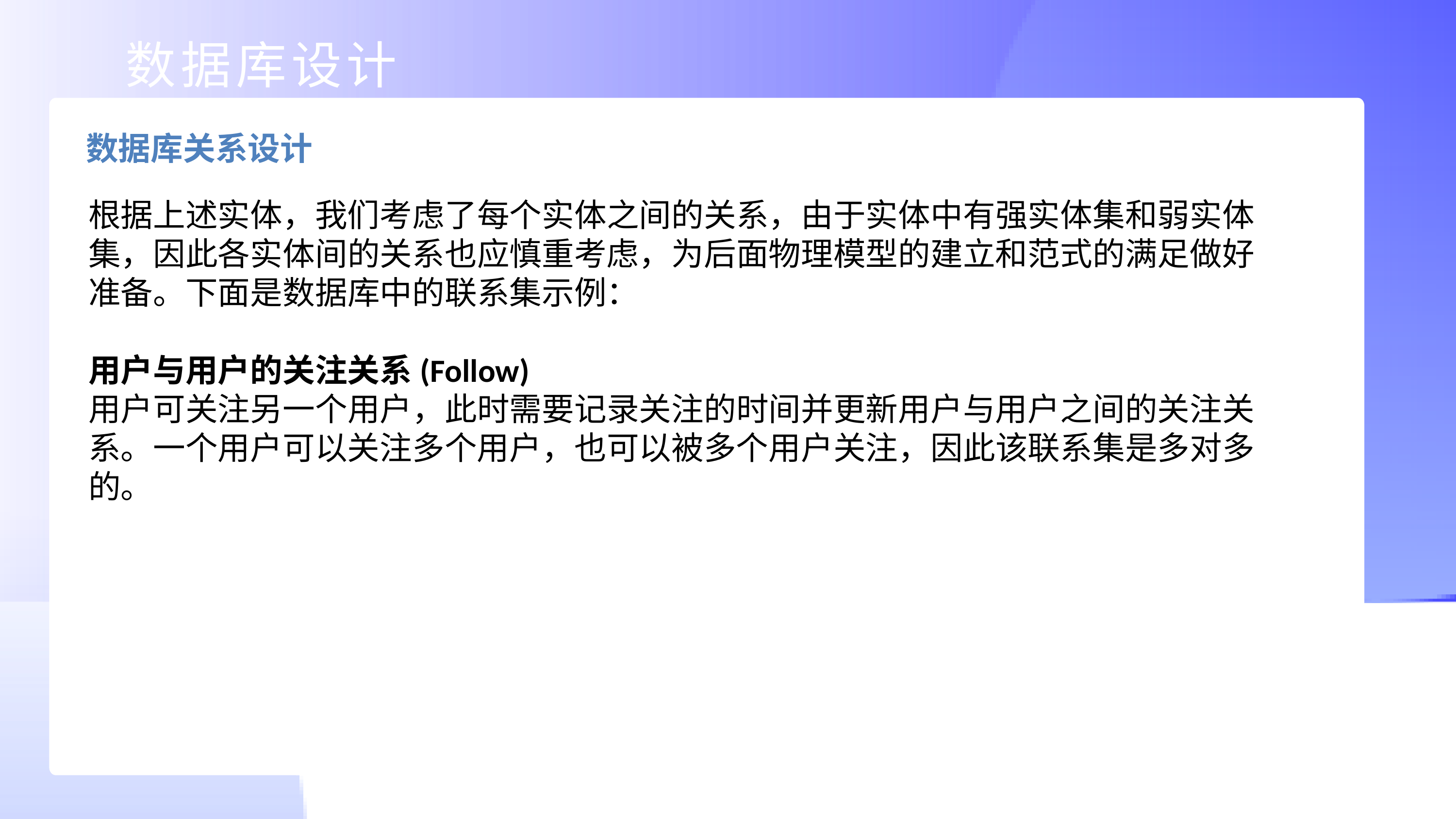

数据库设计

数据库关系设计
根据上述实体，我们考虑了每个实体之间的关系，由于实体中有强实体集和弱实体集，因此各实体间的关系也应慎重考虑，为后面物理模型的建立和范式的满足做好准备。下面是数据库中的联系集示例：

用户与用户的关注关系(Follow)
用户可关注另一个用户，此时需要记录关注的时间并更新用户与用户之间的关注关系。一个用户可以关注多个用户，也可以被多个用户关注，因此该联系集是多对多的。